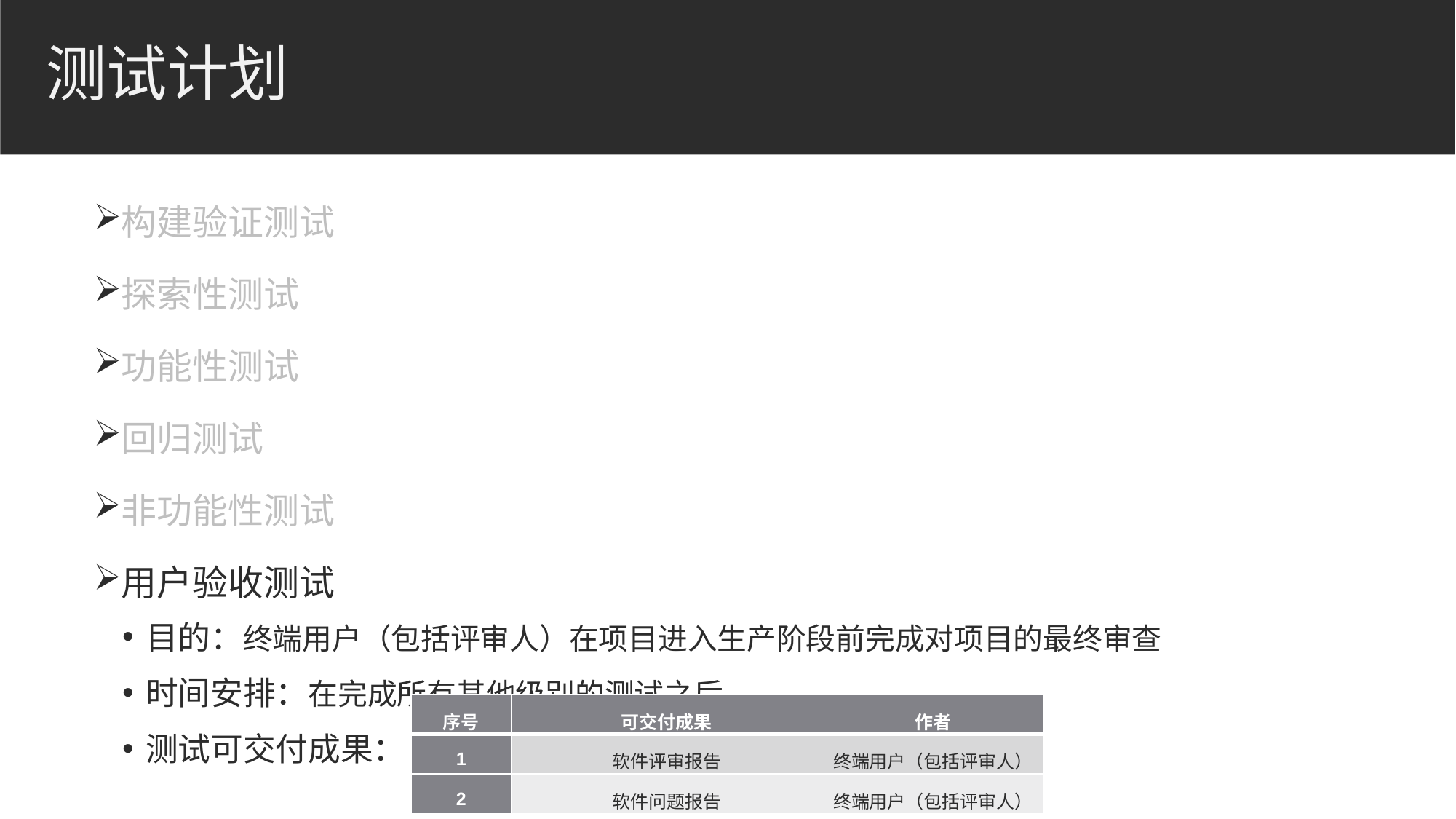

# 测试计划
构建验证测试
探索性测试
功能性测试
回归测试
非功能性测试
用户验收测试
目的：终端用户（包括评审人）在项目进入生产阶段前完成对项目的最终审查
时间安排：在完成所有其他级别的测试之后
测试可交付成果：

| 序号 | 可交付成果 | 作者 |
| --- | --- | --- |
| 1 | 软件评审报告 | 终端用户（包括评审人） |
| 2 | 软件问题报告 | 终端用户（包括评审人） |